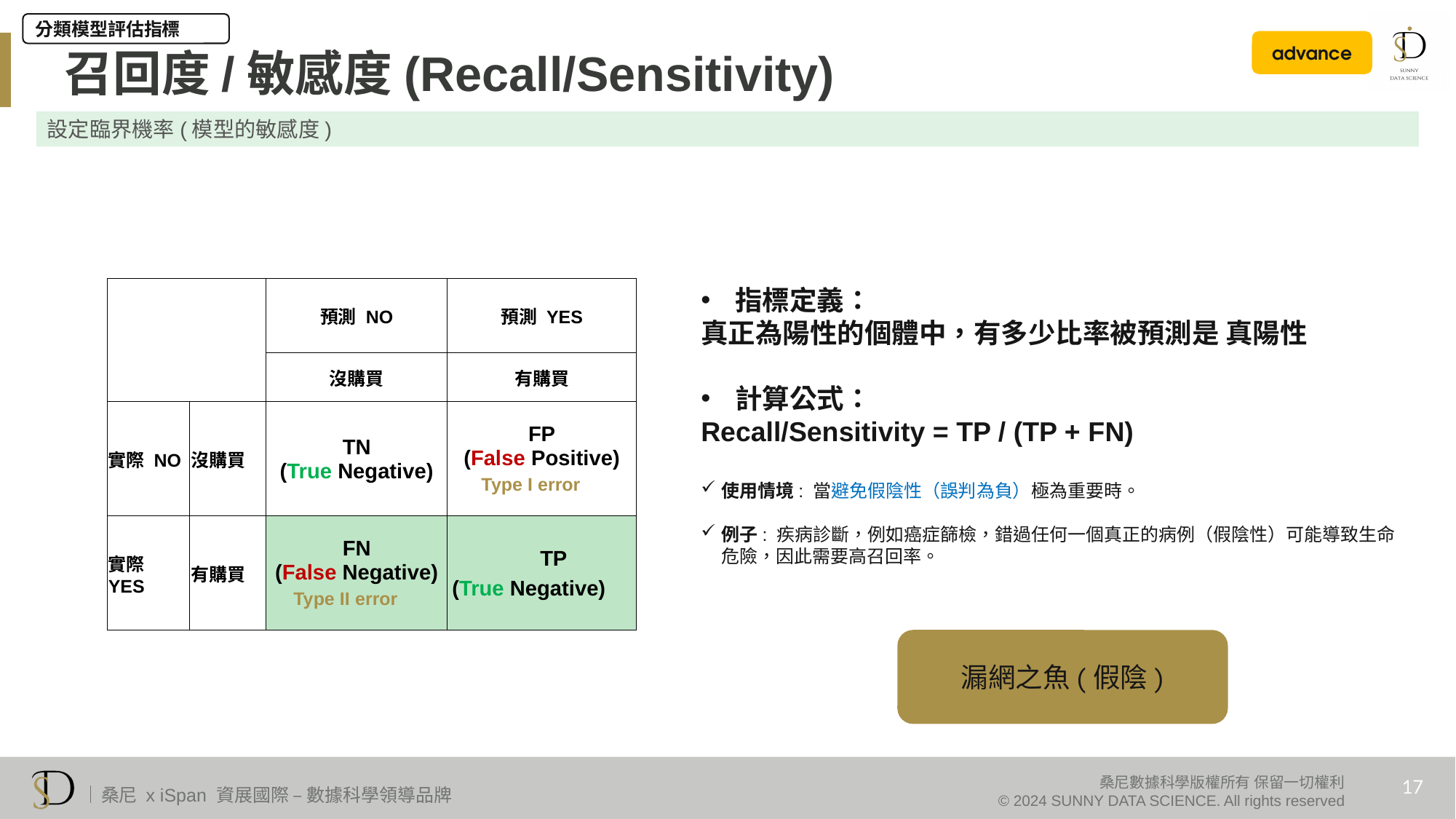

分類模型評估指標
召回度/敏感度(Recall/Sensitivity)
advance
設定臨界機率(模型的敏感度)
指標定義：
真正為陽性的個體中，有多少比率被預測是 真陽性

計算公式：
Recall/Sensitivity = TP / (TP + FN)

使用情境: 當避免假陰性（誤判為負）極為重要時。

例子: 疾病診斷，例如癌症篩檢，錯過任何一個真正的病例（假陰性）可能導致生命危險，因此需要高召回率。

|  |  | 預測 NO | 預測 YES |
| --- | --- | --- | --- |
|  |  | 沒購買 | 有購買 |
| 實際 NO | 沒購買 | TN (True Negative) | FP (False Positive) Type I error |
| 實際 YES | 有購買 | FN (False Negative) Type II error | TP (True Negative) |
漏網之魚(假陰)